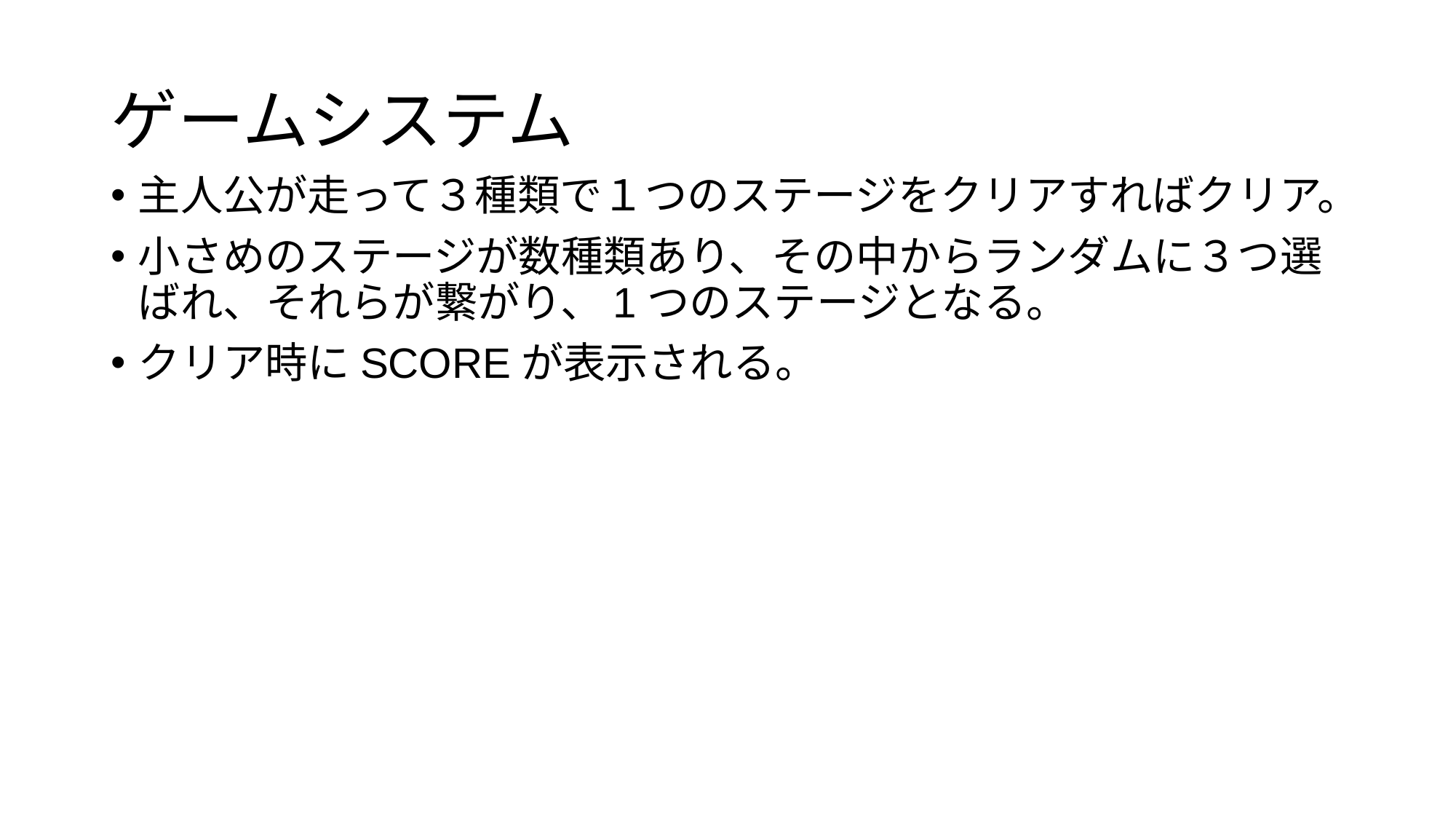

# ゲームシステム
主人公が走って３種類で１つのステージをクリアすればクリア。
小さめのステージが数種類あり、その中からランダムに３つ選ばれ、それらが繋がり、1つのステージとなる。
クリア時にSCOREが表示される。